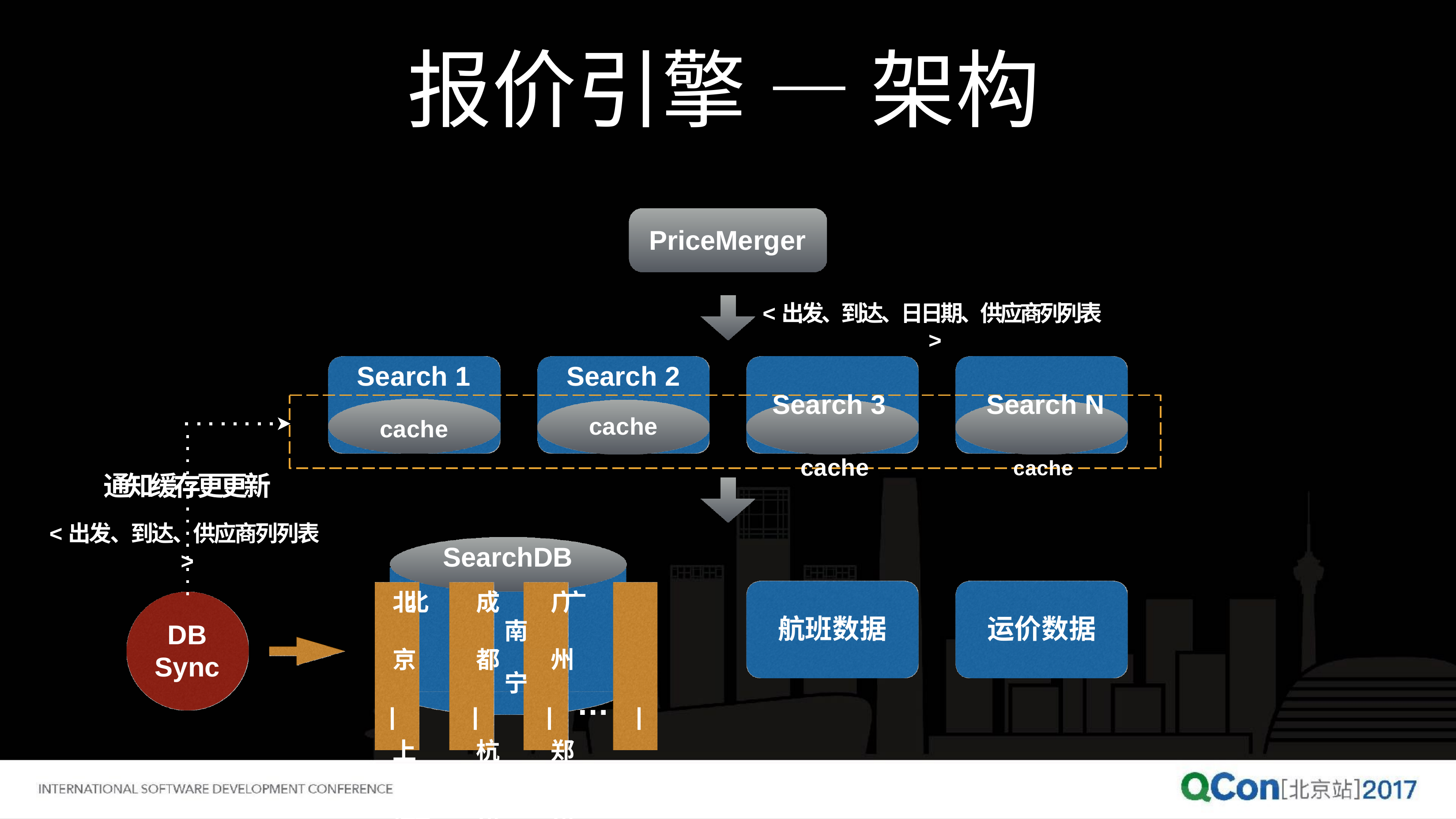

# 报价引擎 — 架构

PriceMerger

<出发、到达、⽇日期、供应商列列表>

Search 3	Search N
cache	cache

Search 1
Search 2

cache
cache

通知缓存更更新
<出发、到达、供应商列列表>

SearchDB

北北	成	⼴广	南
京	都	州	宁
|	|	|	…	|
上	杭	郑	天
海海	州	州	津

航班数据
运价数据
DB
Sync